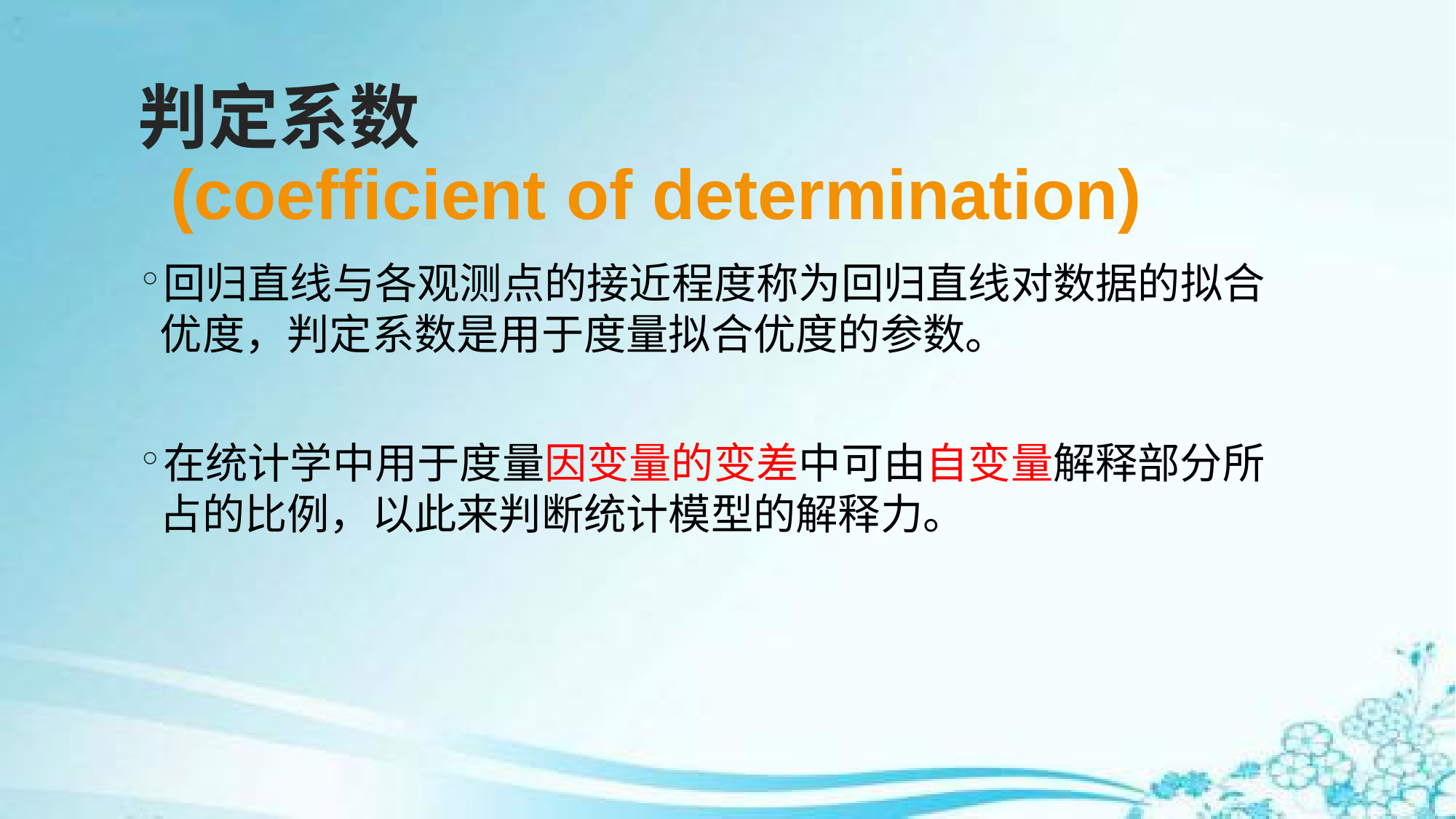

# 判定系数 (coefficient of determination)
回归直线与各观测点的接近程度称为回归直线对数据的拟合优度，判定系数是用于度量拟合优度的参数。

在统计学中用于度量因变量的变差中可由自变量解释部分所占的比例，以此来判断统计模型的解释力。